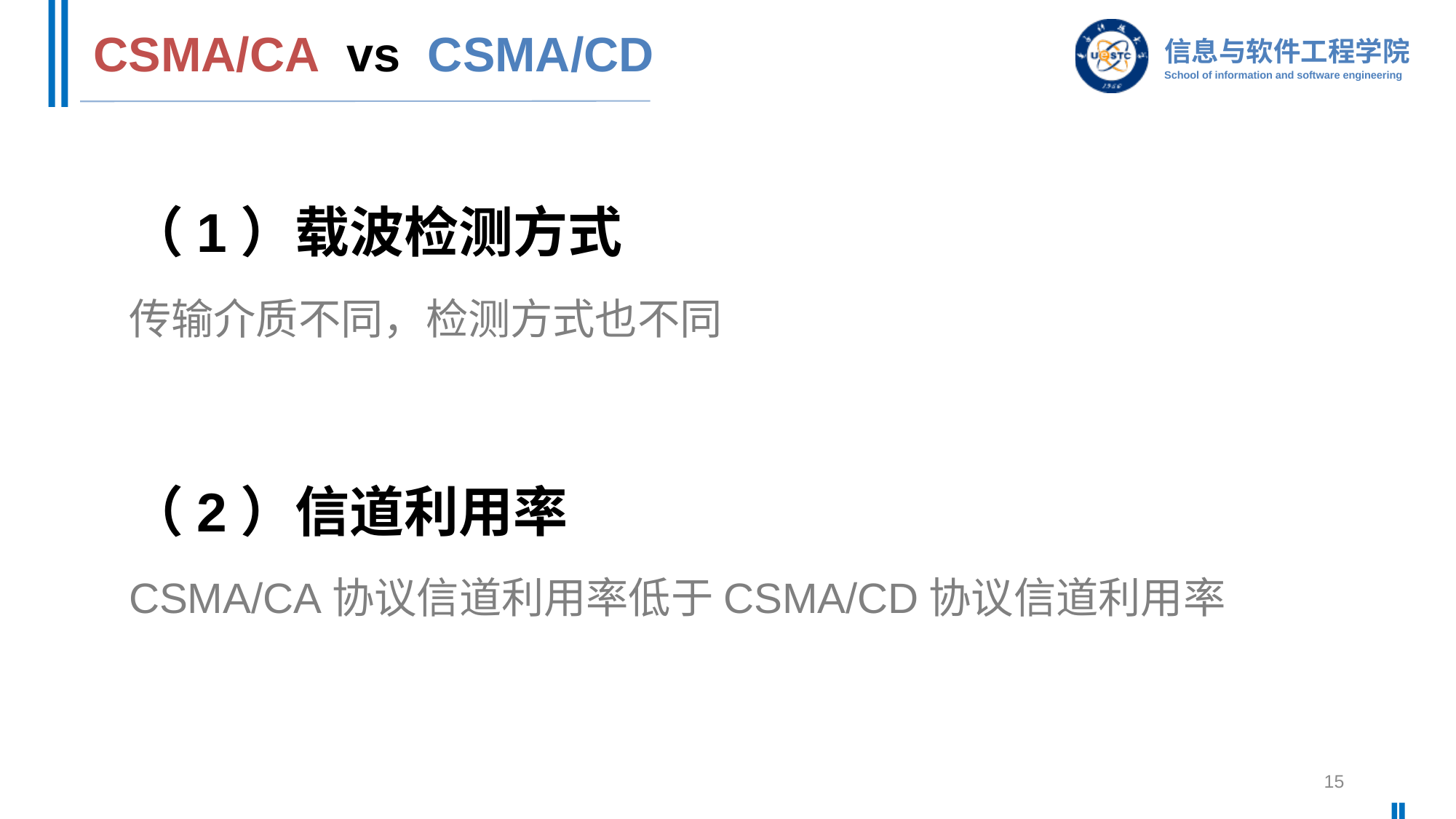

# CSMA/CA  vs  CSMA/CD
（1）载波检测方式
传输介质不同，检测方式也不同
（2）信道利用率
CSMA/CA协议信道利用率低于CSMA/CD协议信道利用率
15